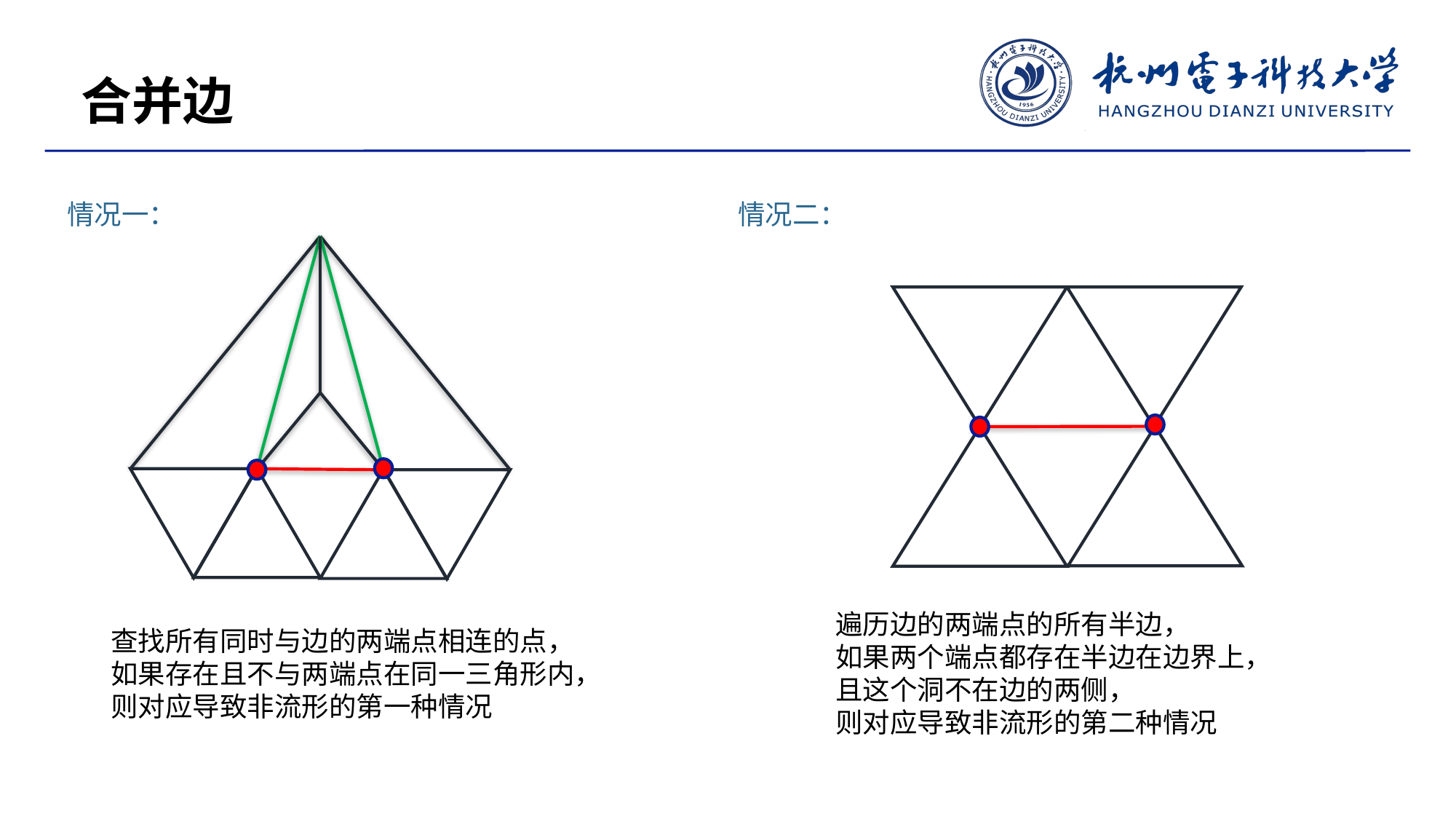

合并边
情况一：
情况二：

遍历边的两端点的所有半边，
如果两个端点都存在半边在边界上，
且这个洞不在边的两侧，
则对应导致非流形的第二种情况
查找所有同时与边的两端点相连的点，
如果存在且不与两端点在同一三角形内，
则对应导致非流形的第一种情况